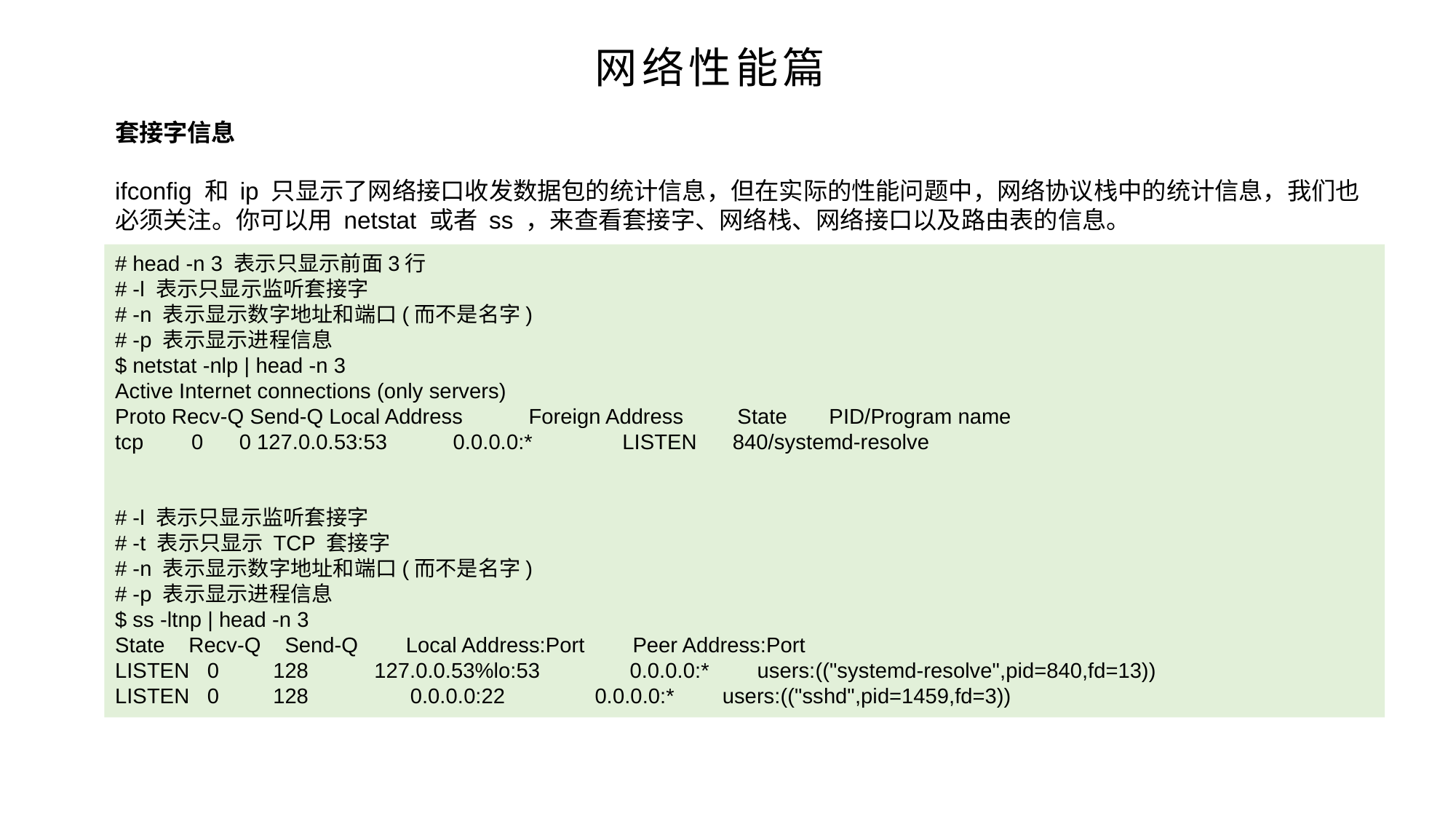

网络性能篇
套接字信息

ifconfig 和 ip 只显示了网络接口收发数据包的统计信息，但在实际的性能问题中，网络协议栈中的统计信息，我们也必须关注。你可以用 netstat 或者 ss ，来查看套接字、网络栈、网络接口以及路由表的信息。
# head -n 3 表示只显示前面3行
# -l 表示只显示监听套接字
# -n 表示显示数字地址和端口(而不是名字)
# -p 表示显示进程信息
$ netstat -nlp | head -n 3
Active Internet connections (only servers)
Proto Recv-Q Send-Q Local Address           Foreign Address         State       PID/Program name
tcp        0      0 127.0.0.53:53           0.0.0.0:*               LISTEN      840/systemd-resolve

# -l 表示只显示监听套接字
# -t 表示只显示 TCP 套接字
# -n 表示显示数字地址和端口(而不是名字)
# -p 表示显示进程信息
$ ss -ltnp | head -n 3
State    Recv-Q    Send-Q        Local Address:Port        Peer Address:Port
LISTEN   0         128           127.0.0.53%lo:53               0.0.0.0:*        users:(("systemd-resolve",pid=840,fd=13))
LISTEN   0         128                 0.0.0.0:22               0.0.0.0:*        users:(("sshd",pid=1459,fd=3))